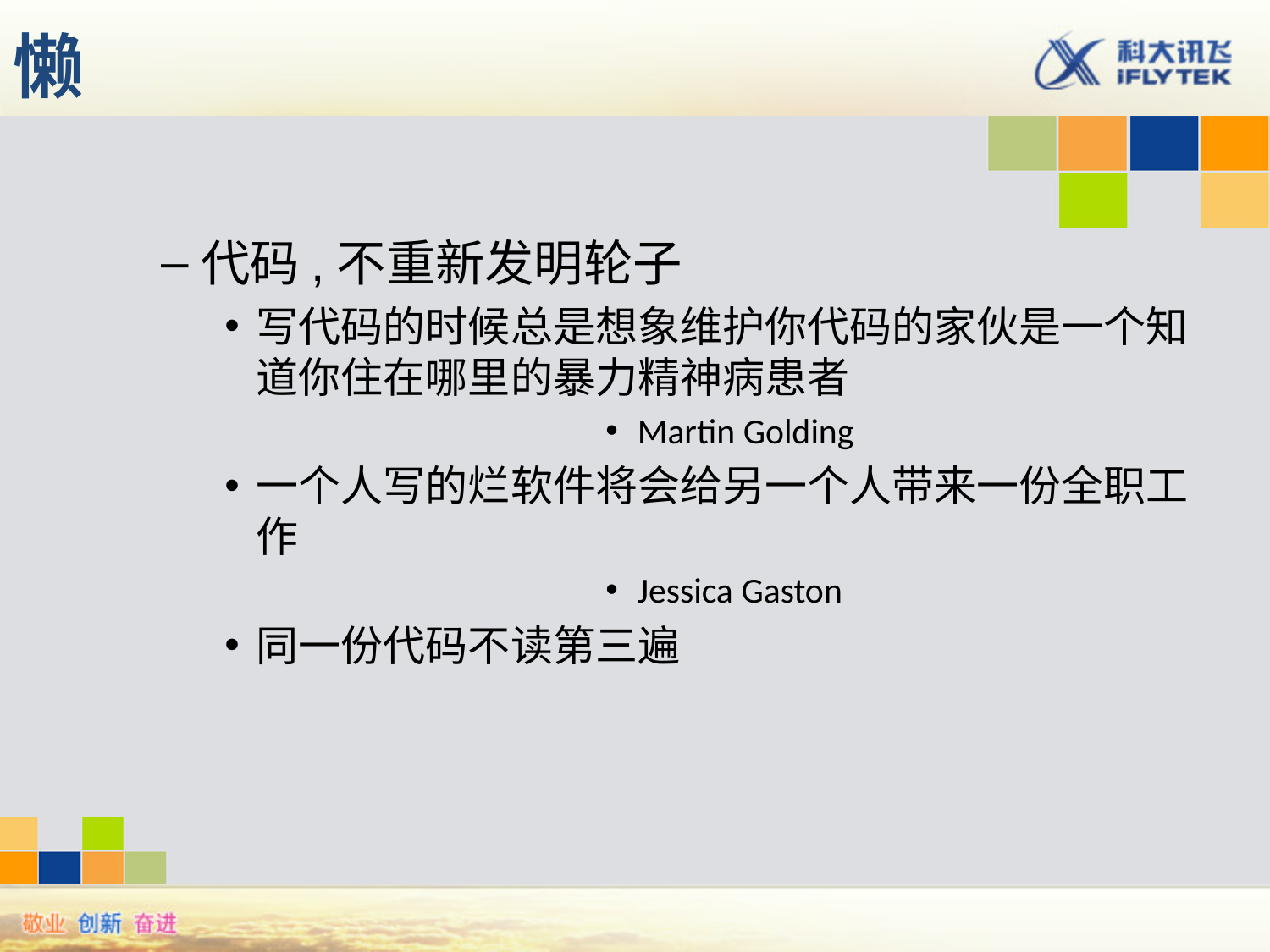

# 懒
代码,不重新发明轮子
写代码的时候总是想象维护你代码的家伙是一个知道你住在哪里的暴力精神病患者
Martin Golding
一个人写的烂软件将会给另一个人带来一份全职工作
Jessica Gaston
同一份代码不读第三遍